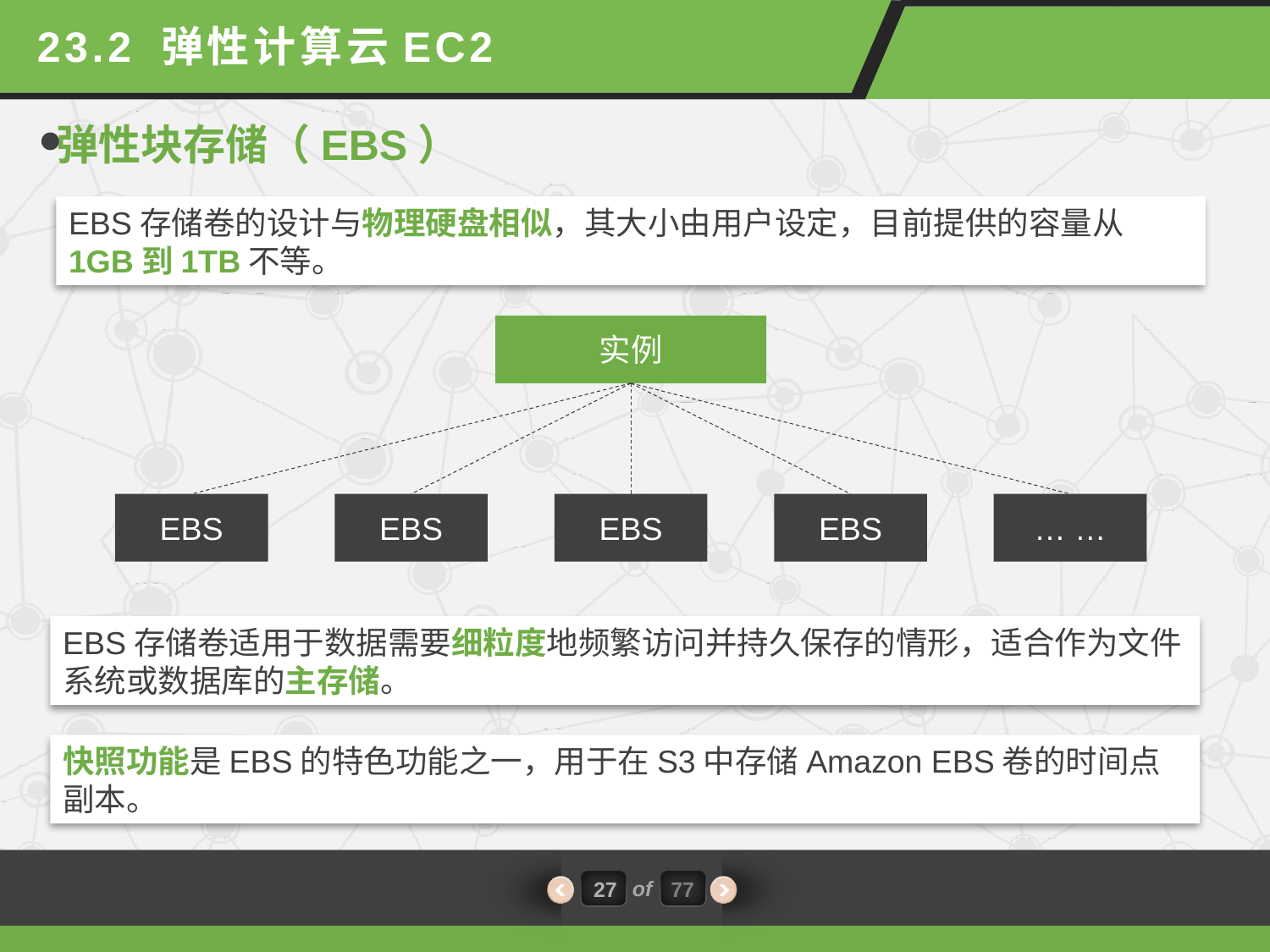

23.2 弹性计算云EC2
弹性块存储（EBS）

EBS存储卷的设计与物理硬盘相似，其大小由用户设定，目前提供的容量从1GB到1TB不等。
实例
EBS
EBS
EBS
EBS
… …
EBS存储卷适用于数据需要细粒度地频繁访问并持久保存的情形，适合作为文件系统或数据库的主存储。
快照功能是EBS的特色功能之一，用于在S3中存储Amazon EBS卷的时间点副本。
27